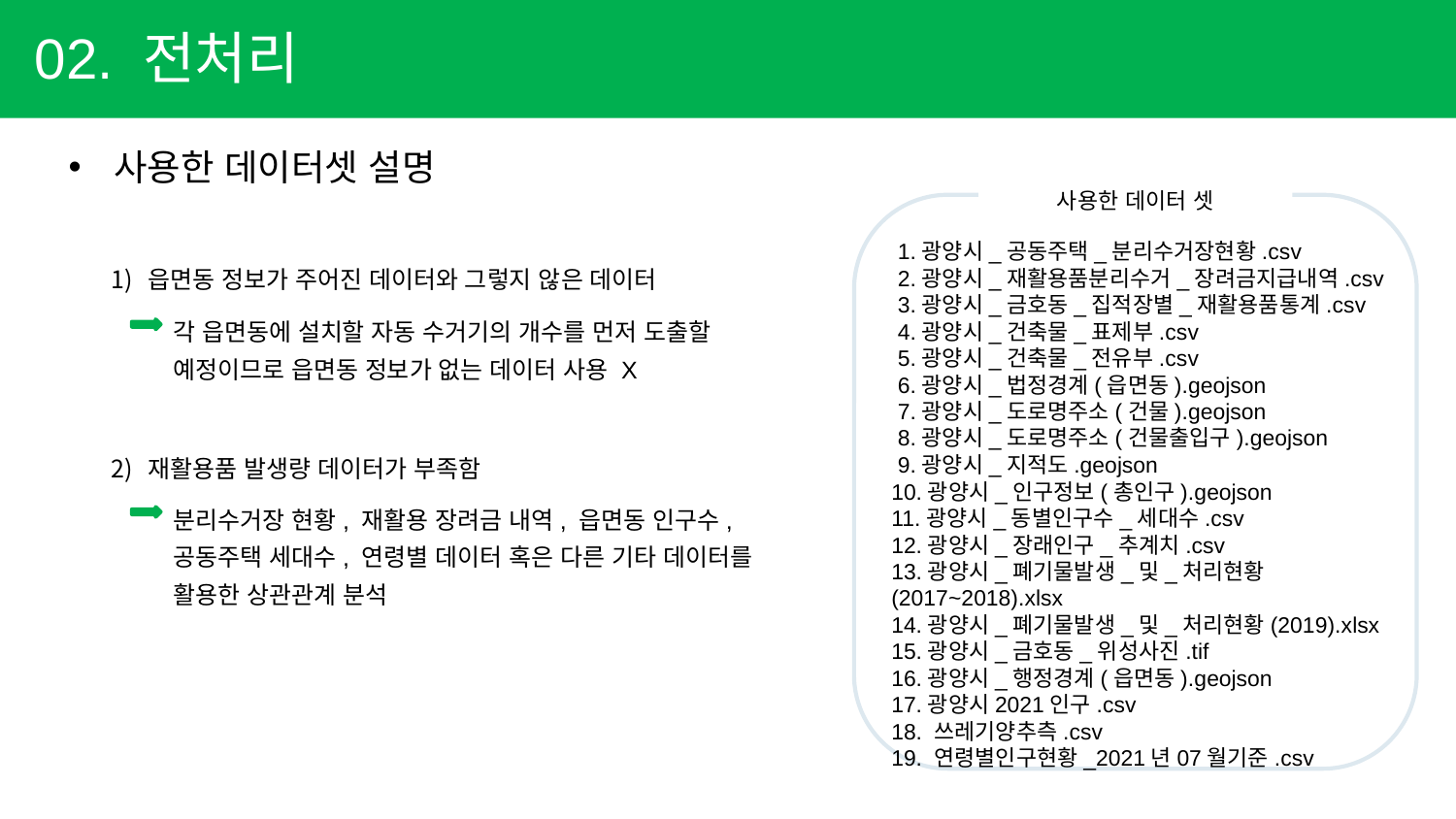

02. 전처리
사용한 데이터셋 설명
사용한 데이터 셋

 1.광양시_공동주택_분리수거장현황.csv
 2.광양시_재활용품분리수거_장려금지급내역.csv
 3.광양시_금호동_집적장별_재활용품통계.csv
 4.광양시_건축물_표제부.csv
 5.광양시_건축물_전유부.csv
 6.광양시_법정경계(읍면동).geojson
 7.광양시_도로명주소(건물).geojson
 8.광양시_도로명주소(건물출입구).geojson
 9.광양시_지적도.geojson
10.광양시_인구정보(총인구).geojson
11.광양시_동별인구수_세대수.csv
12.광양시_장래인구_추계치.csv
13.광양시_폐기물발생_및_처리현황(2017~2018).xlsx
14.광양시_폐기물발생_및_처리현황(2019).xlsx
15.광양시_금호동_위성사진.tif
16.광양시_행정경계(읍면동).geojson
17.광양시2021인구.csv
18. 쓰레기양추측.csv
19. 연령별인구현황_2021년07월기준.csv
읍면동 정보가 주어진 데이터와 그렇지 않은 데이터

재활용품 발생량 데이터가 부족함
각 읍면동에 설치할 자동 수거기의 개수를 먼저 도출할
예정이므로 읍면동 정보가 없는 데이터 사용 X

분리수거장 현황, 재활용 장려금 내역, 읍면동 인구수,
공동주택 세대수, 연령별 데이터 혹은 다른 기타 데이터를
활용한 상관관계 분석